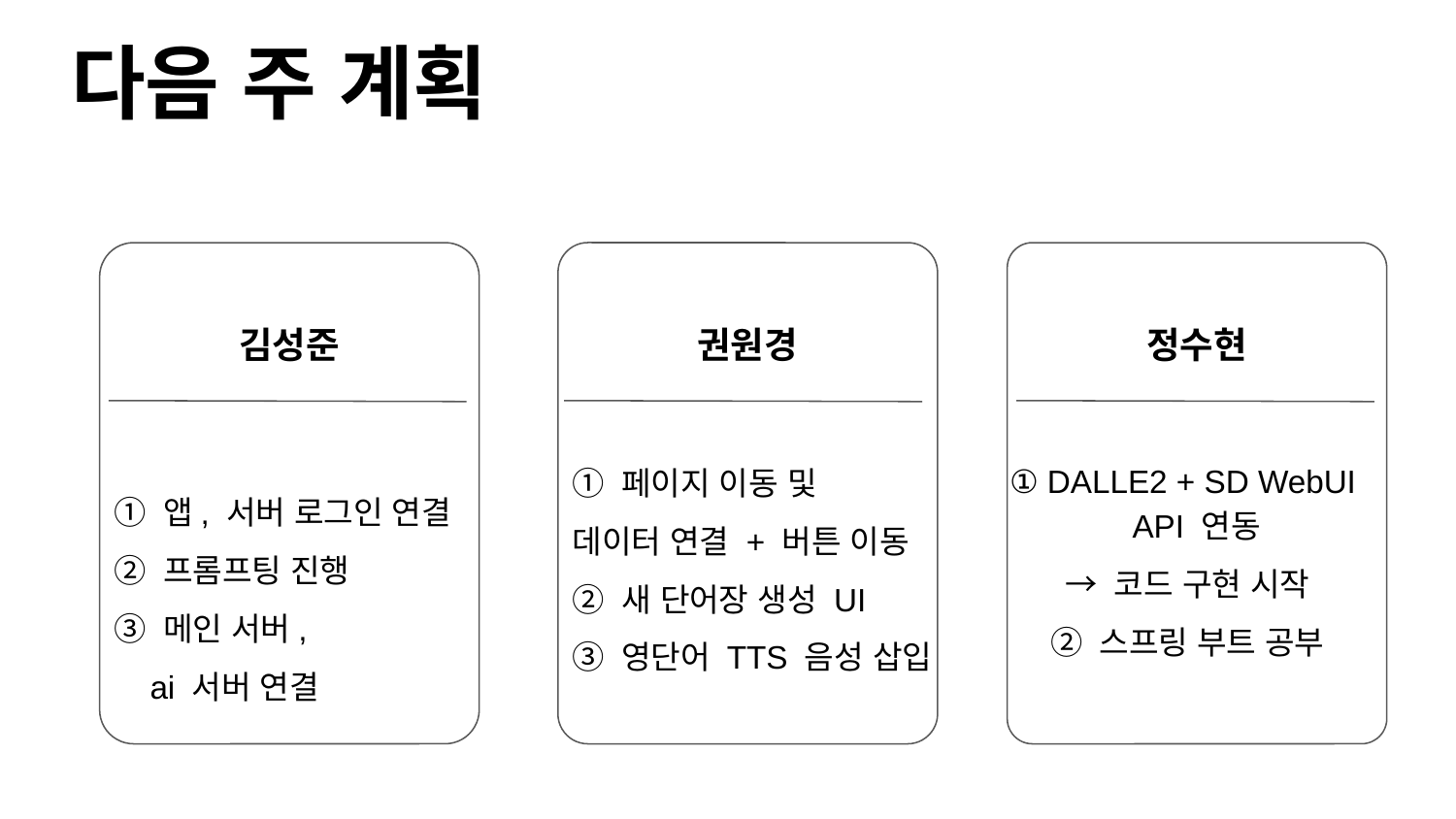

# 다음 주 계획

김성준
권원경
정수현
① 페이지 이동 및
데이터 연결 + 버튼 이동
② 새 단어장 생성 UI
③ 영단어 TTS 음성 삽입
① DALLE2 + SD WebUI
   API 연동
→ 코드 구현 시작
② 스프링 부트 공부
① 앱, 서버 로그인 연결
② 프롬프팅 진행
③ 메인 서버,
    ai 서버 연결